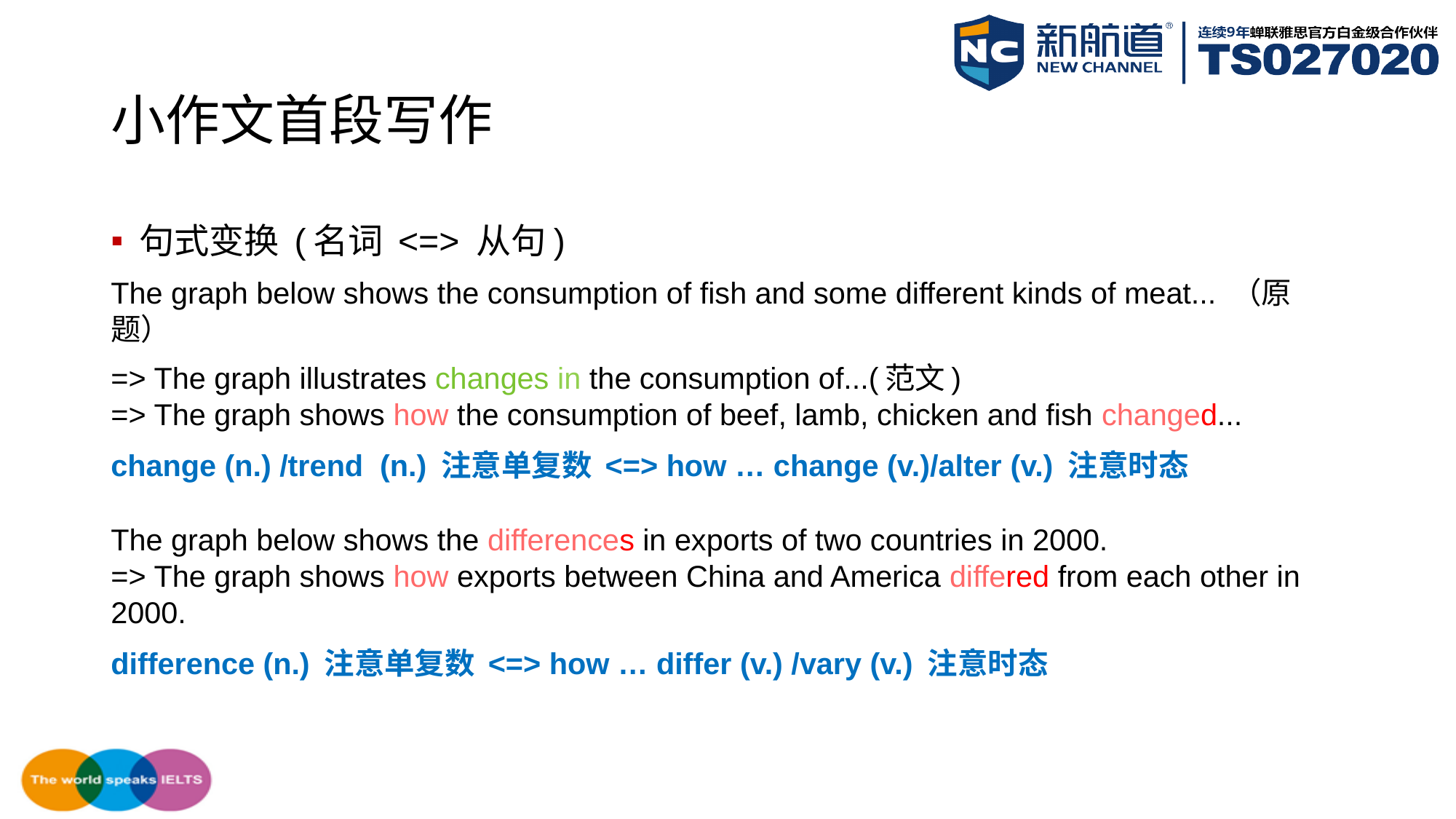

# 小作文首段写作
句式变换 (名词 <=> 从句)
The graph below shows the consumption of fish and some different kinds of meat... （原题）
=> The graph illustrates changes in the consumption of...(范文)
=> The graph shows how the consumption of beef, lamb, chicken and fish changed...
change (n.) /trend  (n.) 注意单复数 <=> how … change (v.)/alter (v.) 注意时态
The graph below shows the differences in exports of two countries in 2000.
=> The graph shows how exports between China and America differed from each other in 2000.
difference (n.) 注意单复数 <=> how … differ (v.) /vary (v.) 注意时态